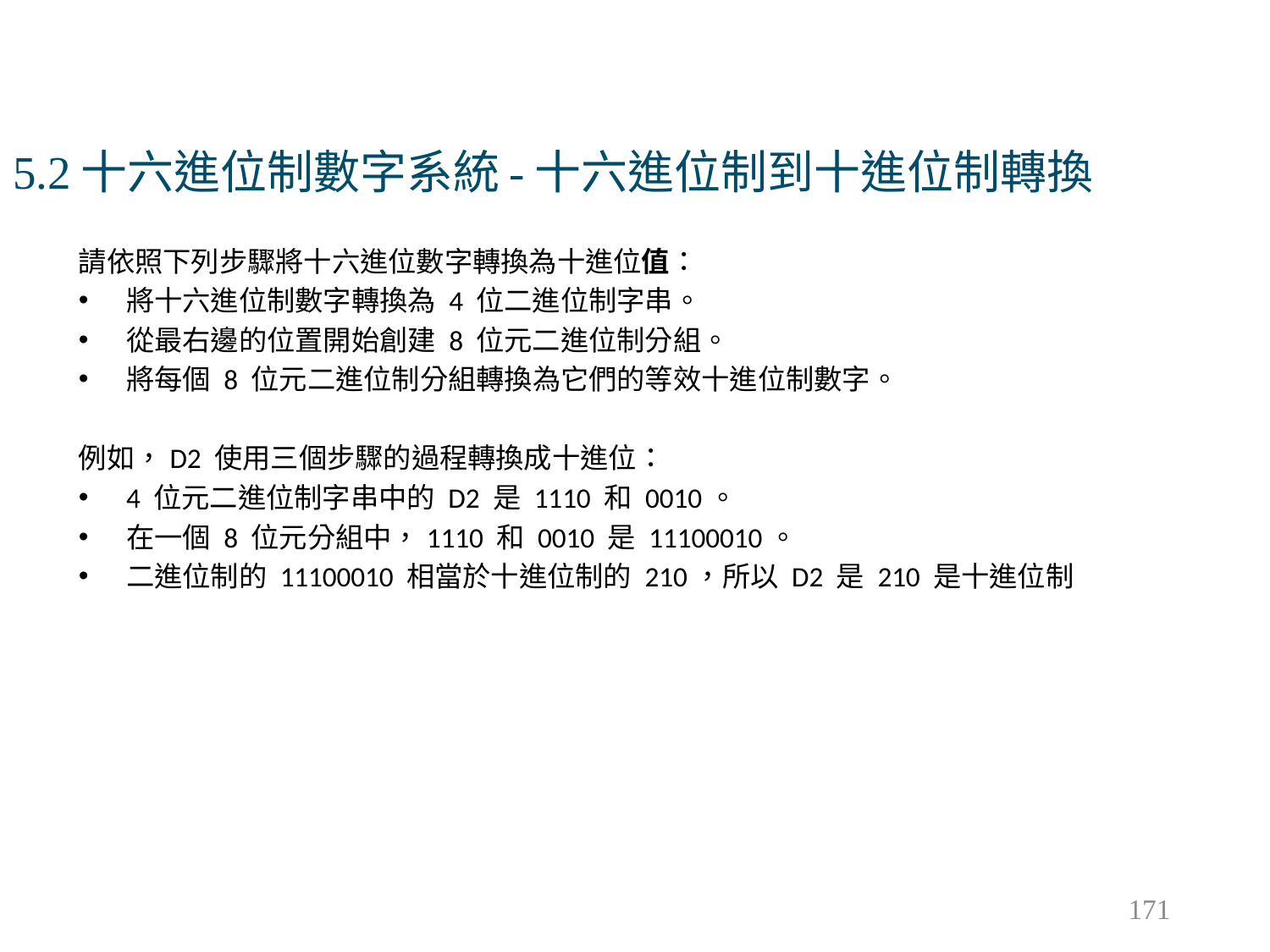

# 5.2十六進位制數字系統-十六進位制到十進位制轉換
請依照下列步驟將十六進位數字轉換為十進位值：
將十六進位制數字轉換為 4 位二進位制字串。
從最右邊的位置開始創建 8 位元二進位制分組。
將每個 8 位元二進位制分組轉換為它們的等效十進位制數字。

例如，D2 使用三個步驟的過程轉換成十進位：
4 位元二進位制字串中的 D2 是 1110 和 0010。
在一個 8 位元分組中，1110 和 0010 是 11100010。
二進位制的 11100010 相當於十進位制的 210，所以 D2 是 210 是十進位制
171